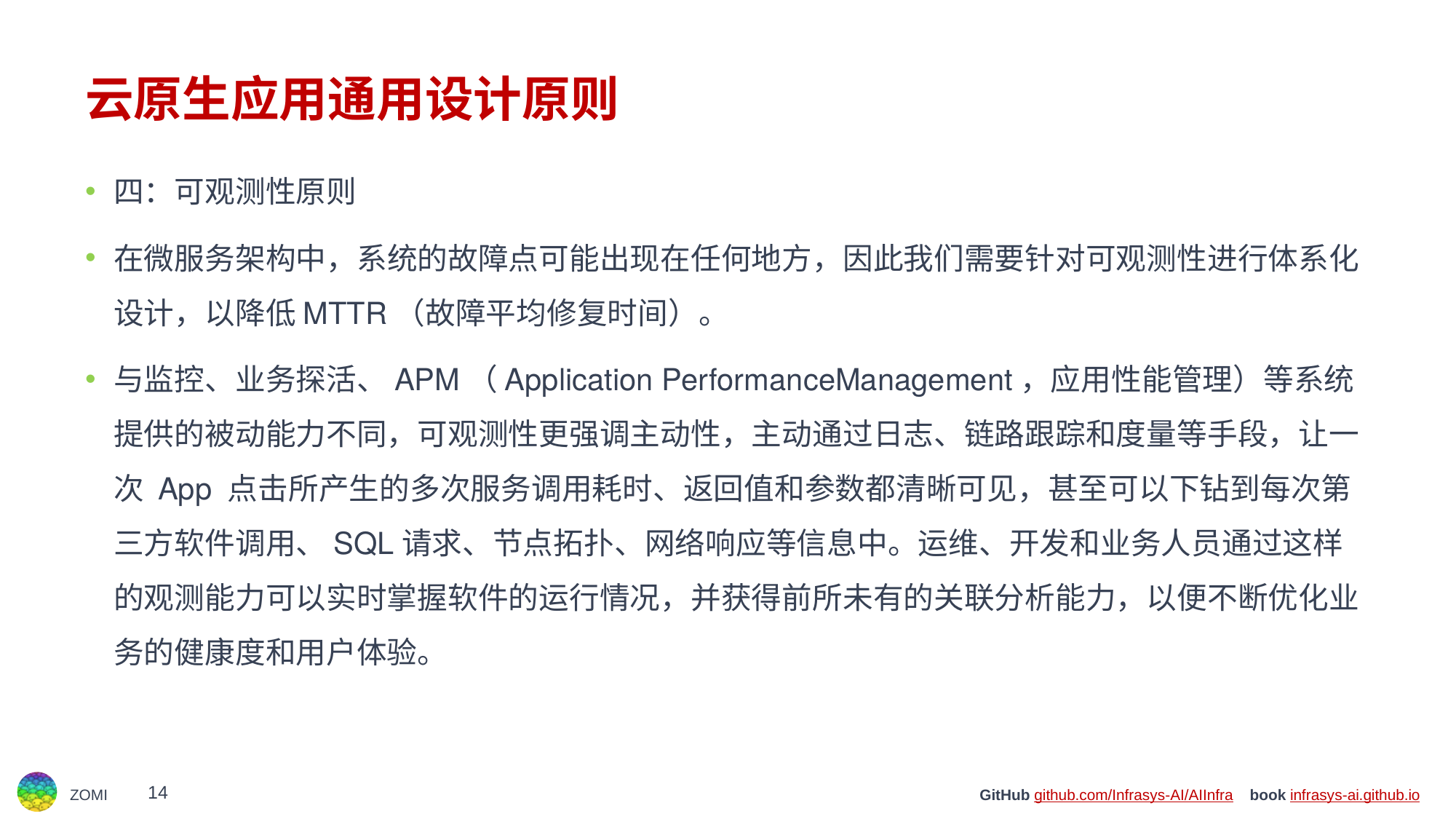

# 云原生应用通用设计原则
四：可观测性原则
在微服务架构中，系统的故障点可能出现在任何地方，因此我们需要针对可观测性进行体系化设计，以降低MTTR（故障平均修复时间）。
与监控、业务探活、APM（Application PerformanceManagement，应用性能管理）等系统提供的被动能力不同，可观测性更强调主动性，主动通过日志、链路跟踪和度量等手段，让一次 App 点击所产生的多次服务调用耗时、返回值和参数都清晰可见，甚至可以下钻到每次第三方软件调用、SQL请求、节点拓扑、网络响应等信息中。运维、开发和业务人员通过这样的观测能力可以实时掌握软件的运行情况，并获得前所未有的关联分析能力，以便不断优化业务的健康度和用户体验。